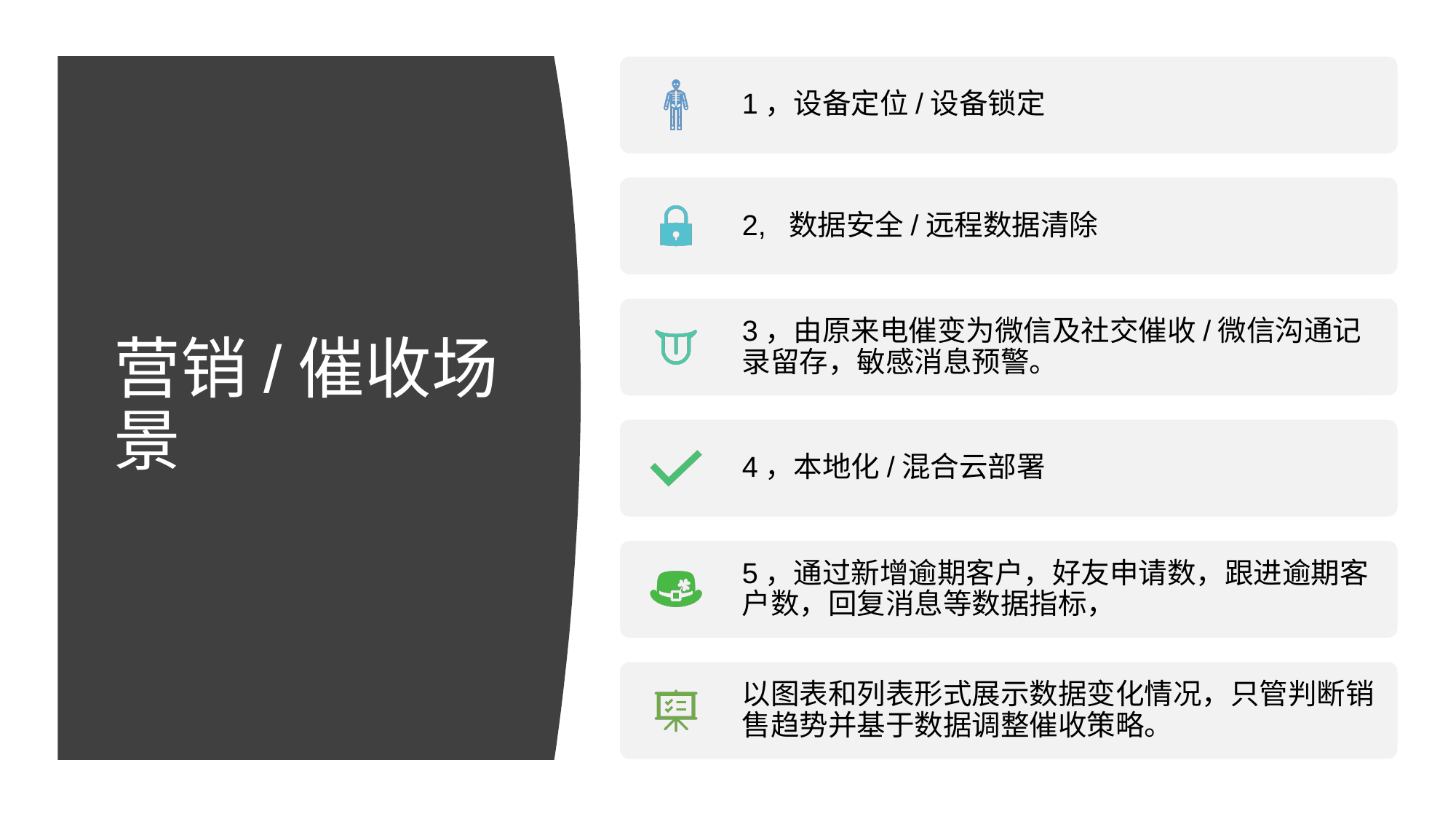

1，设备定位/设备锁定
2,  数据安全/远程数据清除
3，由原来电催变为微信及社交催收/微信沟通记录留存，敏感消息预警。
4，本地化/混合云部署
5，通过新增逾期客户，好友申请数，跟进逾期客户数，回复消息等数据指标，
以图表和列表形式展示数据变化情况，只管判断销售趋势并基于数据调整催收策略。

# 营销/催收场景